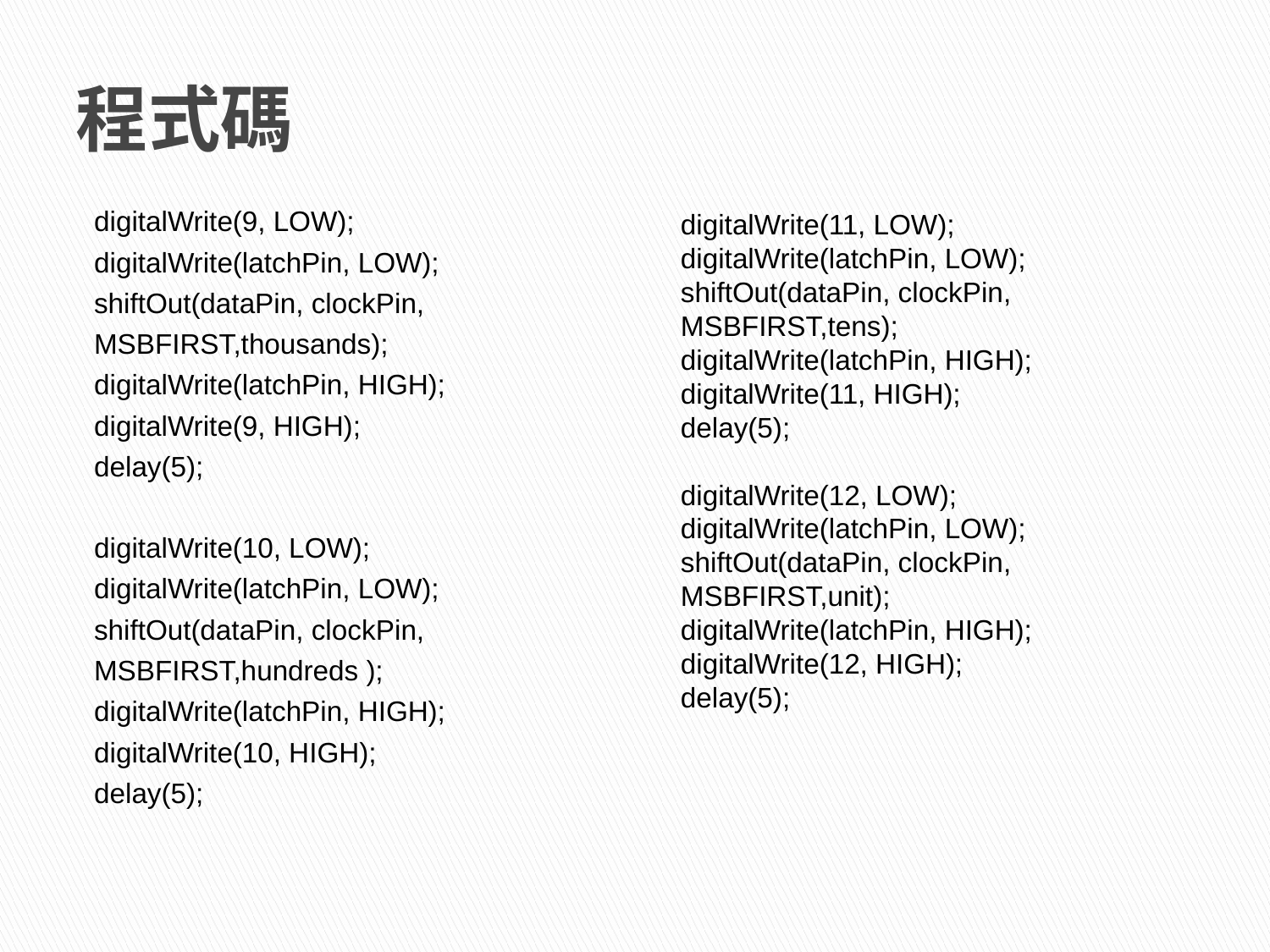

# 程式碼
    digitalWrite(9, LOW);
    digitalWrite(latchPin, LOW);
    shiftOut(dataPin, clockPin,
    MSBFIRST,thousands);
    digitalWrite(latchPin, HIGH);
    digitalWrite(9, HIGH);
    delay(5);

    digitalWrite(10, LOW);
    digitalWrite(latchPin, LOW);
    shiftOut(dataPin, clockPin,
    MSBFIRST,hundreds );
    digitalWrite(latchPin, HIGH);
    digitalWrite(10, HIGH);
    delay(5);
 digitalWrite(11, LOW);
 digitalWrite(latchPin, LOW);
 shiftOut(dataPin, clockPin,
 MSBFIRST,tens);
 digitalWrite(latchPin, HIGH);
 digitalWrite(11, HIGH);
 delay(5);

 digitalWrite(12, LOW);
 digitalWrite(latchPin, LOW);
 shiftOut(dataPin, clockPin,
 MSBFIRST,unit);
 digitalWrite(latchPin, HIGH);
 digitalWrite(12, HIGH);
 delay(5);